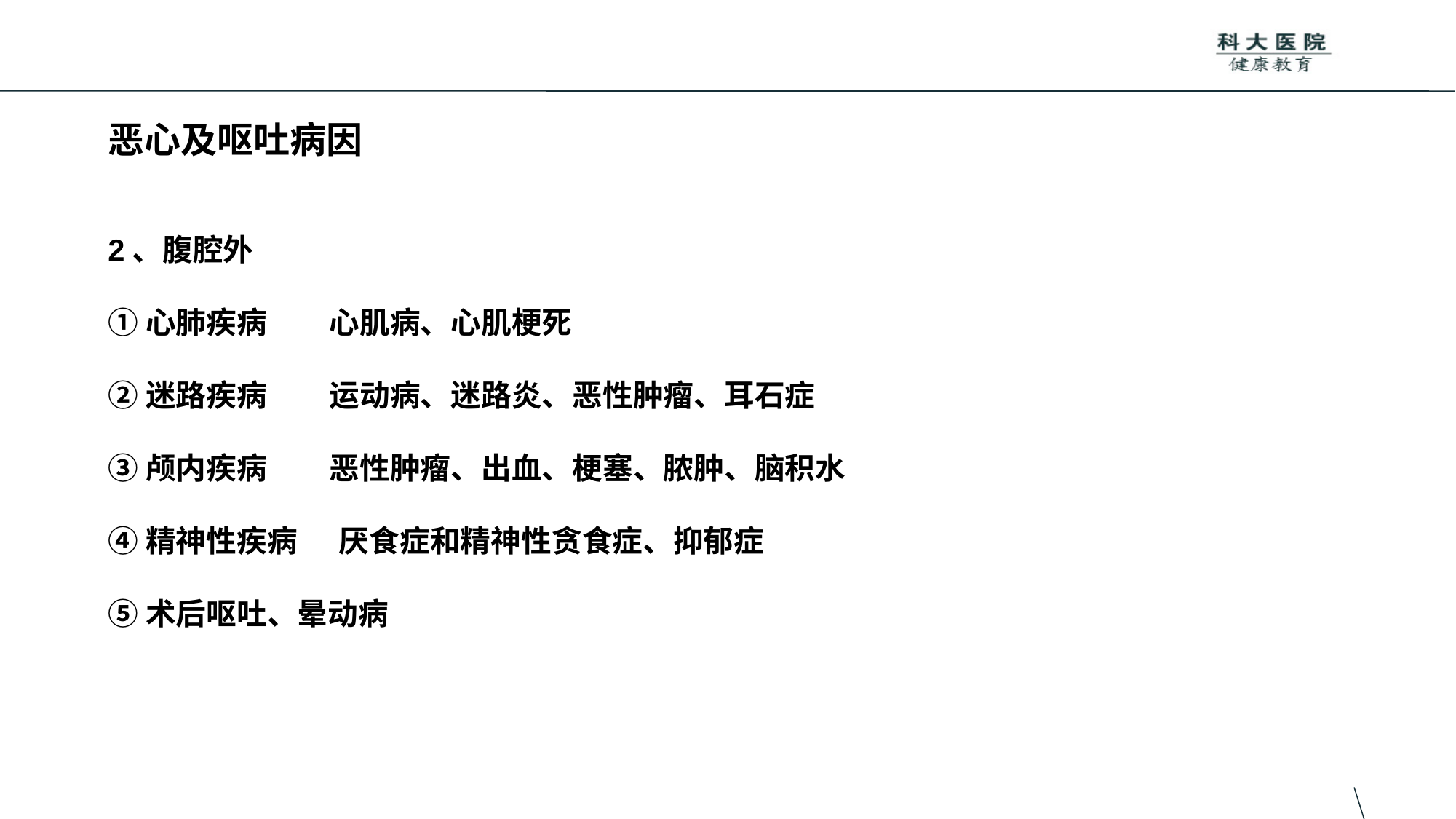

# 恶心及呕吐病因
2、腹腔外

①心肺疾病         心肌病、心肌梗死

②迷路疾病         运动病、迷路炎、恶性肿瘤、耳石症

③颅内疾病         恶性肿瘤、出血、梗塞、脓肿、脑积水

④精神性疾病      厌食症和精神性贪食症、抑郁症

⑤术后呕吐、晕动病